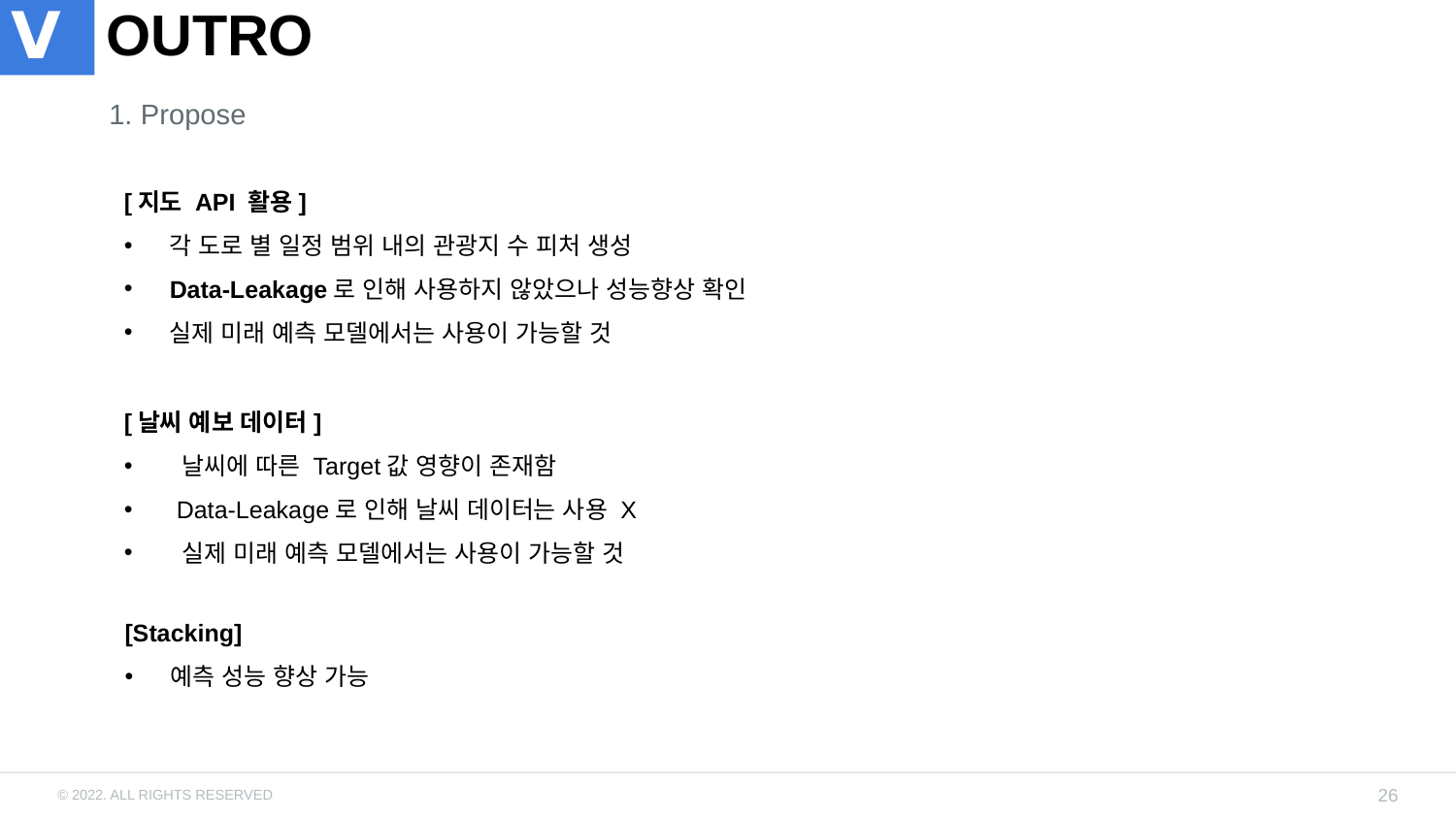

Ⅴ
# OUTRO
1. Propose
[지도 API 활용]
각 도로 별 일정 범위 내의 관광지 수 피처 생성
Data-Leakage로 인해 사용하지 않았으나 성능향상 확인
실제 미래 예측 모델에서는 사용이 가능할 것
[날씨 예보 데이터]
 날씨에 따른 Target값 영향이 존재함
 Data-Leakage로 인해 날씨 데이터는 사용 X
 실제 미래 예측 모델에서는 사용이 가능할 것
[Stacking]
예측 성능 향상 가능
26
© 2022. ALL RIGHTS RESERVED